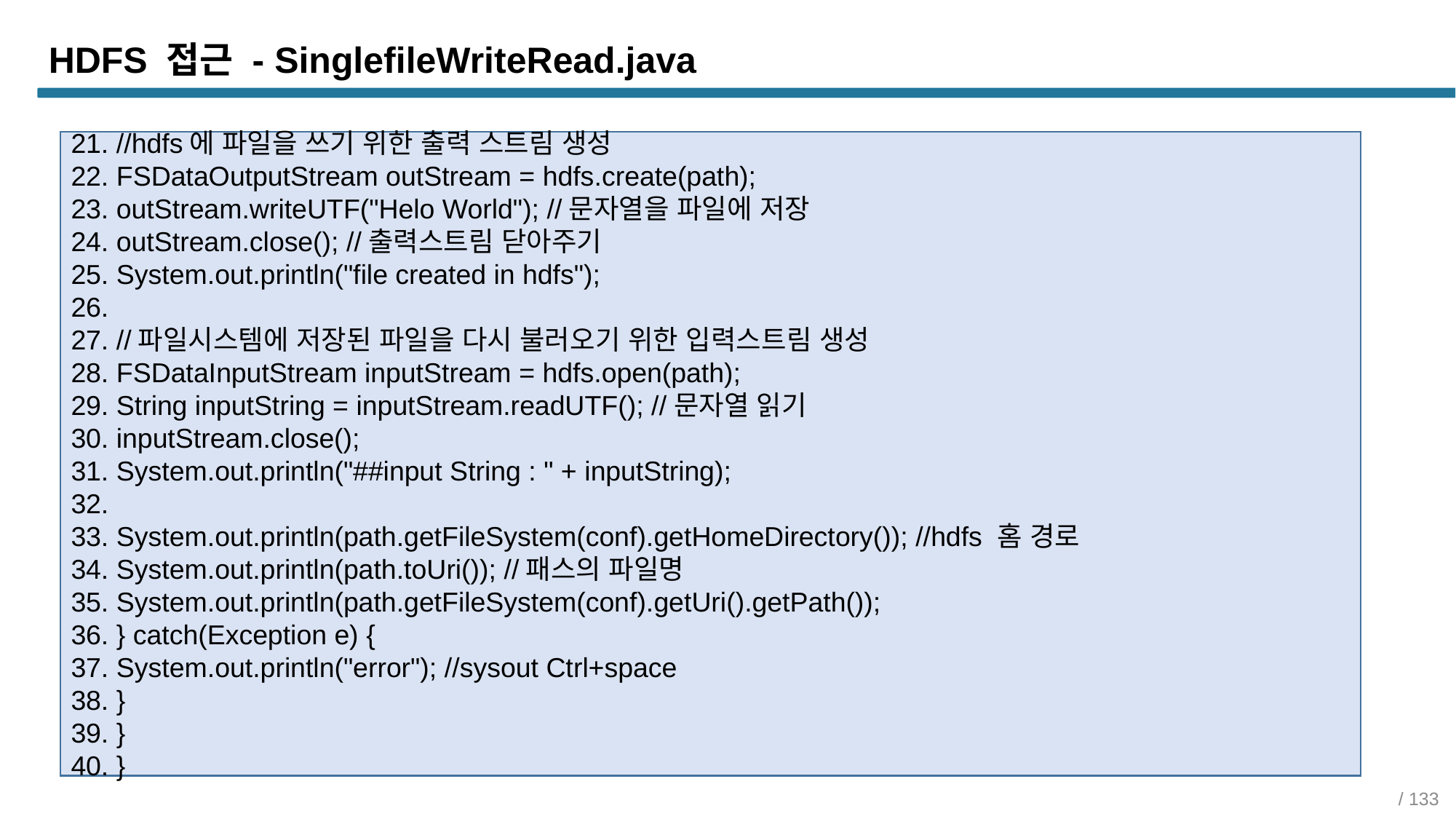

HDFS 접근 - SinglefileWriteRead.java
21. //hdfs에 파일을 쓰기 위한 출력 스트림 생성
22. FSDataOutputStream outStream = hdfs.create(path);
23. outStream.writeUTF("Helo World"); //문자열을 파일에 저장
24. outStream.close(); //출력스트림 닫아주기
25. System.out.println("file created in hdfs");
26.
27. //파일시스템에 저장된 파일을 다시 불러오기 위한 입력스트림 생성
28. FSDataInputStream inputStream = hdfs.open(path);
29. String inputString = inputStream.readUTF(); //문자열 읽기
30. inputStream.close();
31. System.out.println("##input String : " + inputString);
32.
33. System.out.println(path.getFileSystem(conf).getHomeDirectory()); //hdfs 홈 경로
34. System.out.println(path.toUri()); //패스의 파일명
35. System.out.println(path.getFileSystem(conf).getUri().getPath());
36. } catch(Exception e) {
37. System.out.println("error"); //sysout Ctrl+space
38. }
39. }
40. }
/ 133